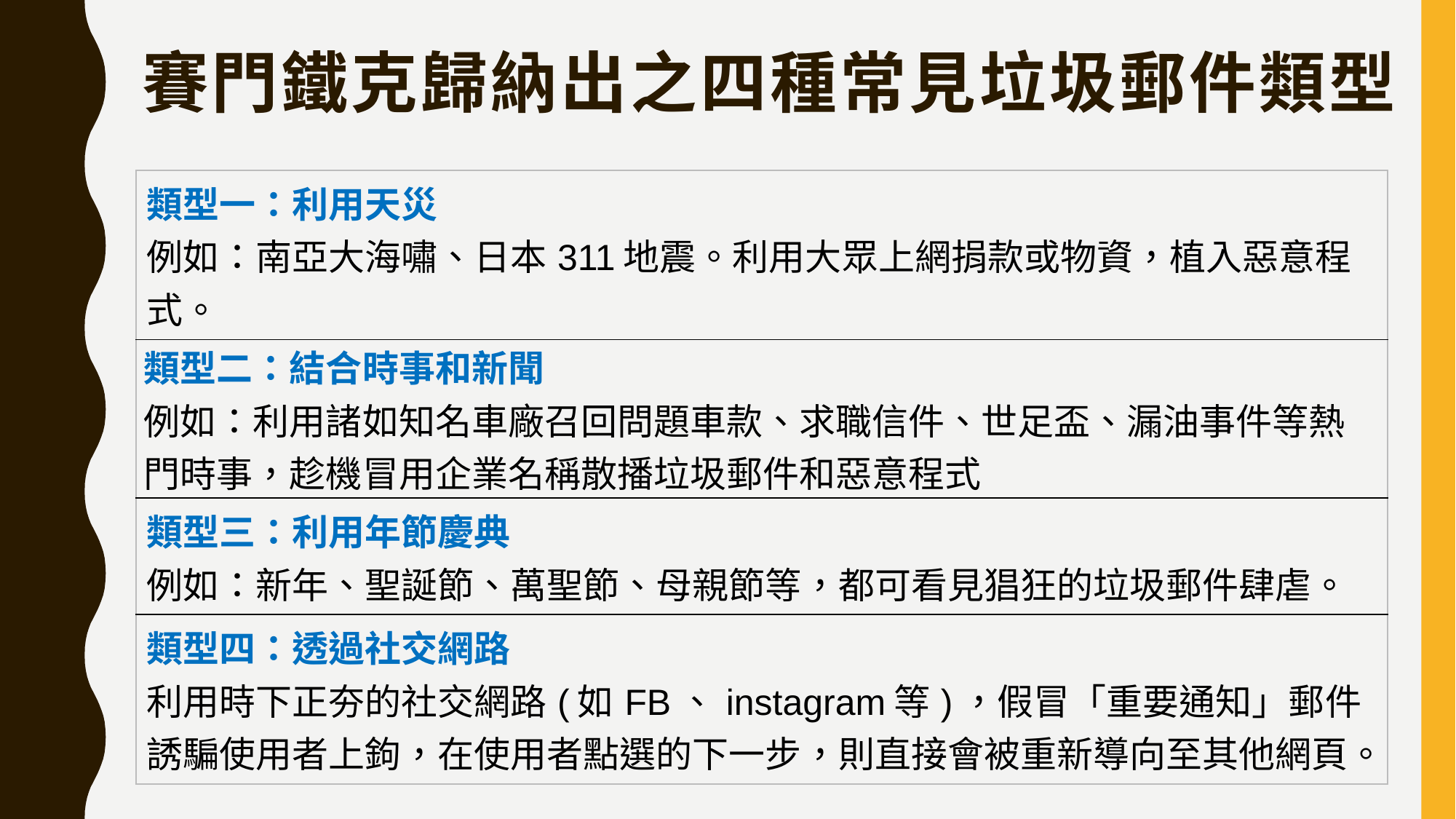

# 賽門鐵克歸納出之四種常見垃圾郵件類型
| 類型一：利用天災 例如：南亞大海嘯、日本311地震。利用大眾上網捐款或物資，植入惡意程式。 |
| --- |
| 類型二：結合時事和新聞 例如：利用諸如知名車廠召回問題車款、求職信件、世足盃、漏油事件等熱門時事，趁機冒用企業名稱散播垃圾郵件和惡意程式 |
| 類型三：利用年節慶典 例如：新年、聖誕節、萬聖節、母親節等，都可看見猖狂的垃圾郵件肆虐。 |
| 類型四：透過社交網路 利用時下正夯的社交網路(如FB、instagram等)，假冒「重要通知」郵件誘騙使用者上鉤，在使用者點選的下一步，則直接會被重新導向至其他網頁。 |